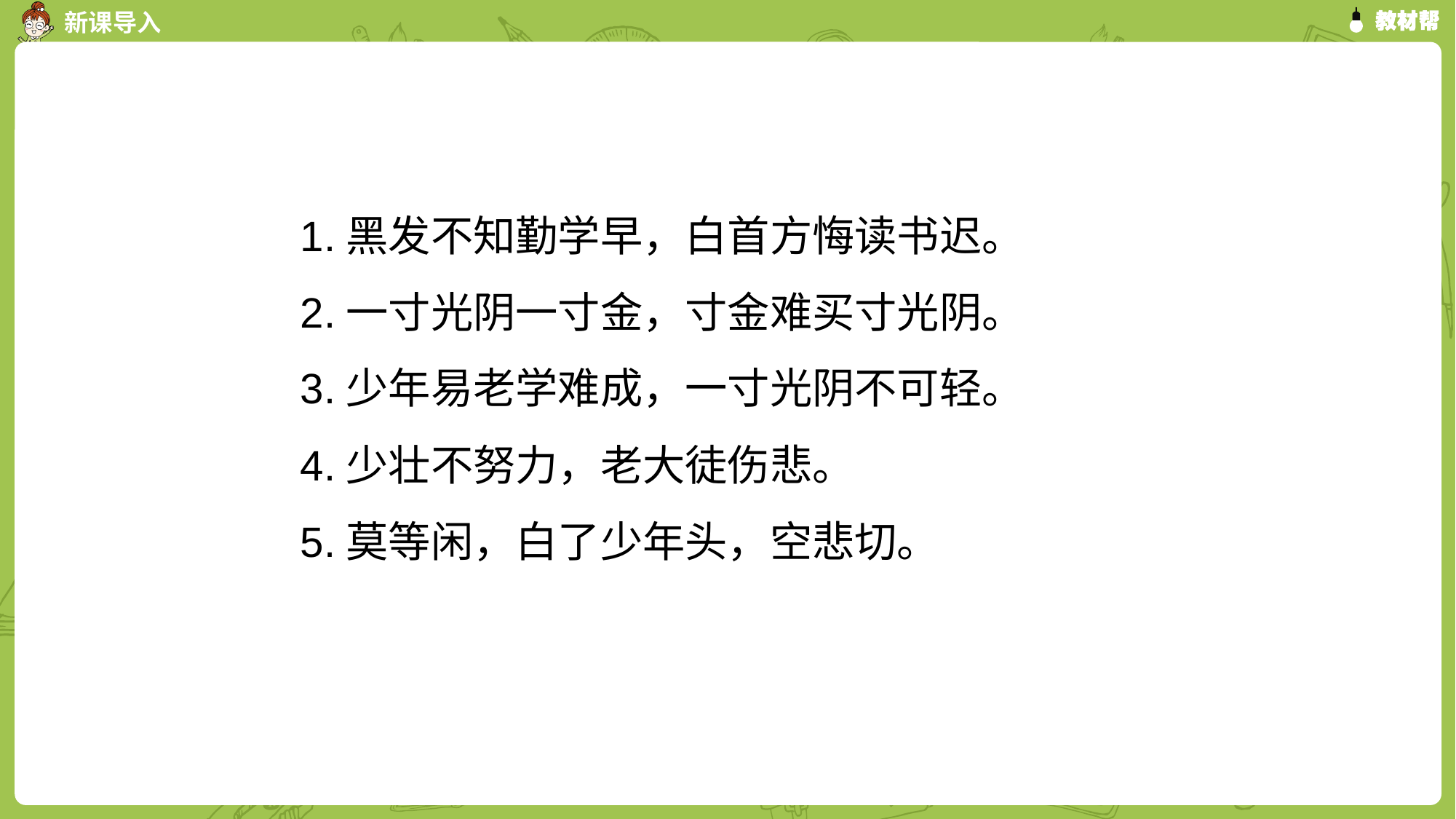

1.黑发不知勤学早，白首方悔读书迟。
2.一寸光阴一寸金，寸金难买寸光阴。
3.少年易老学难成，一寸光阴不可轻。
4.少壮不努力，老大徒伤悲。
5.莫等闲，白了少年头，空悲切。